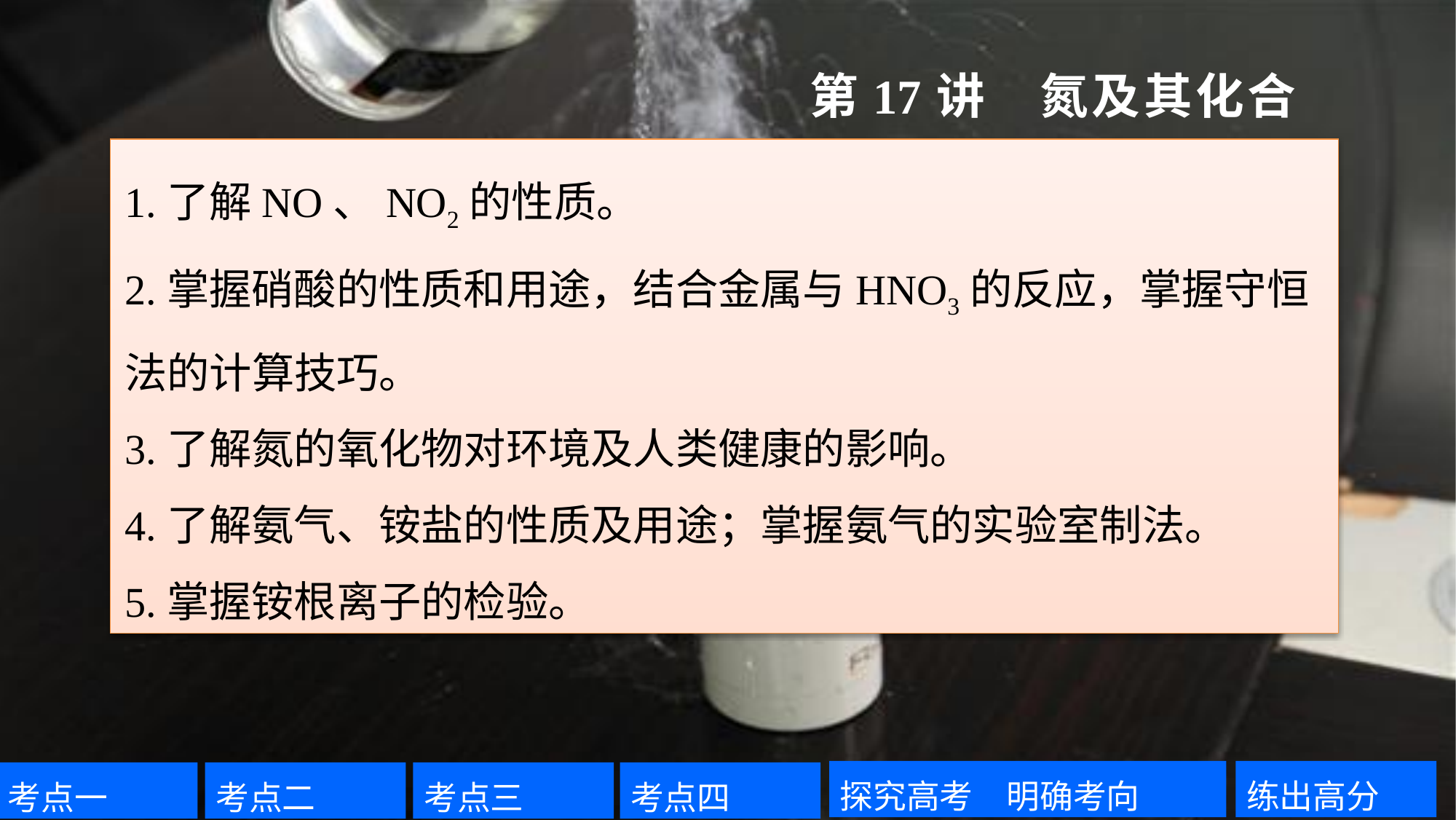

第17讲　氮及其化合物
1.了解NO、NO2的性质。
2.掌握硝酸的性质和用途，结合金属与HNO3的反应，掌握守恒法的计算技巧。
3.了解氮的氧化物对环境及人类健康的影响。
4.了解氨气、铵盐的性质及用途；掌握氨气的实验室制法。
5.掌握铵根离子的检验。
探究高考　明确考向
练出高分
考点一
考点二
考点三
考点四